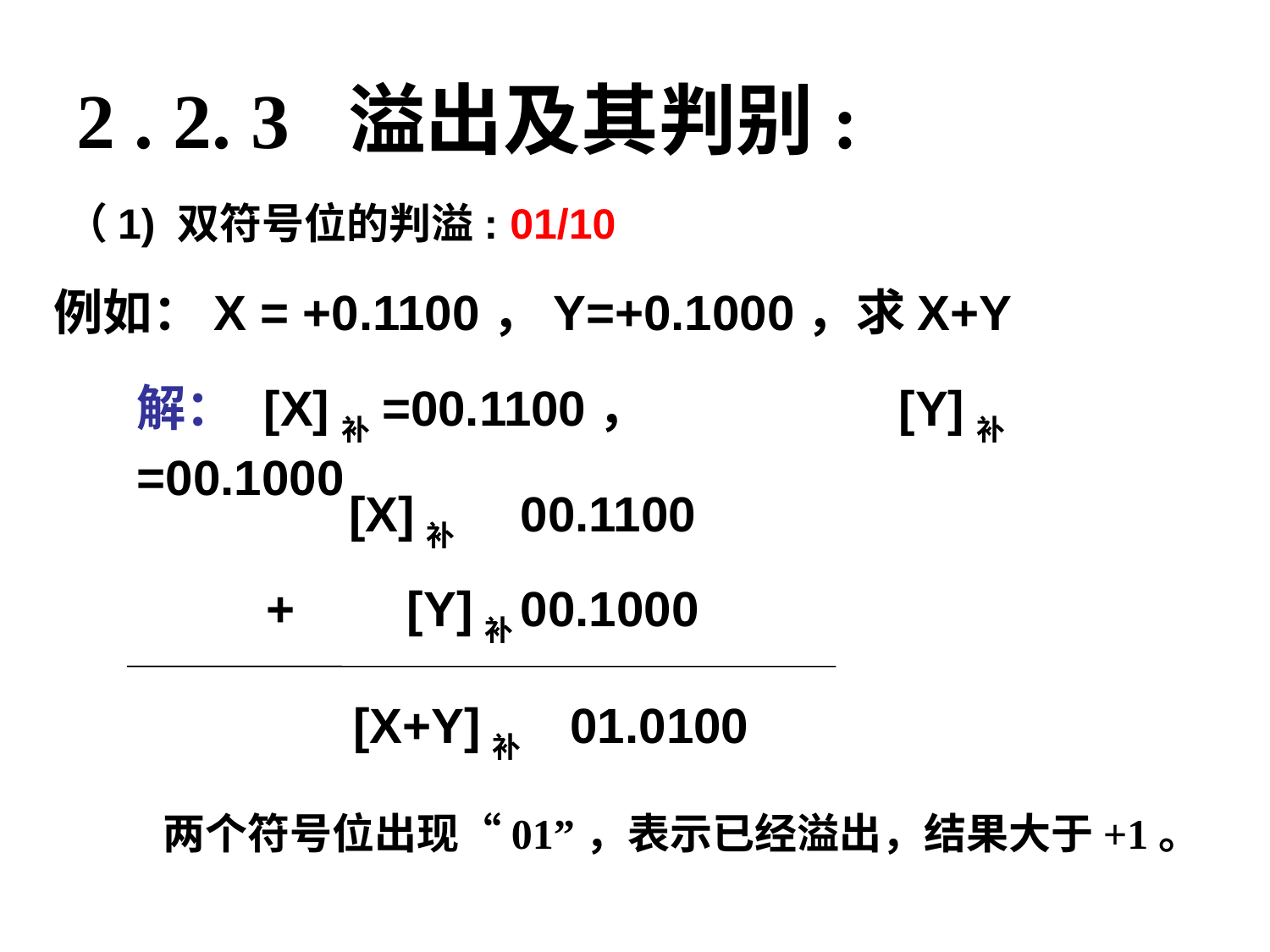

2 . 2. 3  溢出及其判别:
（1) 双符号位的判溢: 01/10
例如：X = +0.1100，Y=+0.1000，求X+Y
解：	[X]补=00.1100，		[Y]补=00.1000
      [X]补	00.1100
+	 [Y]补	00.1000

	    [X+Y]补     01.0100
 两个符号位出现“01”，表示已经溢出，结果大于+1。